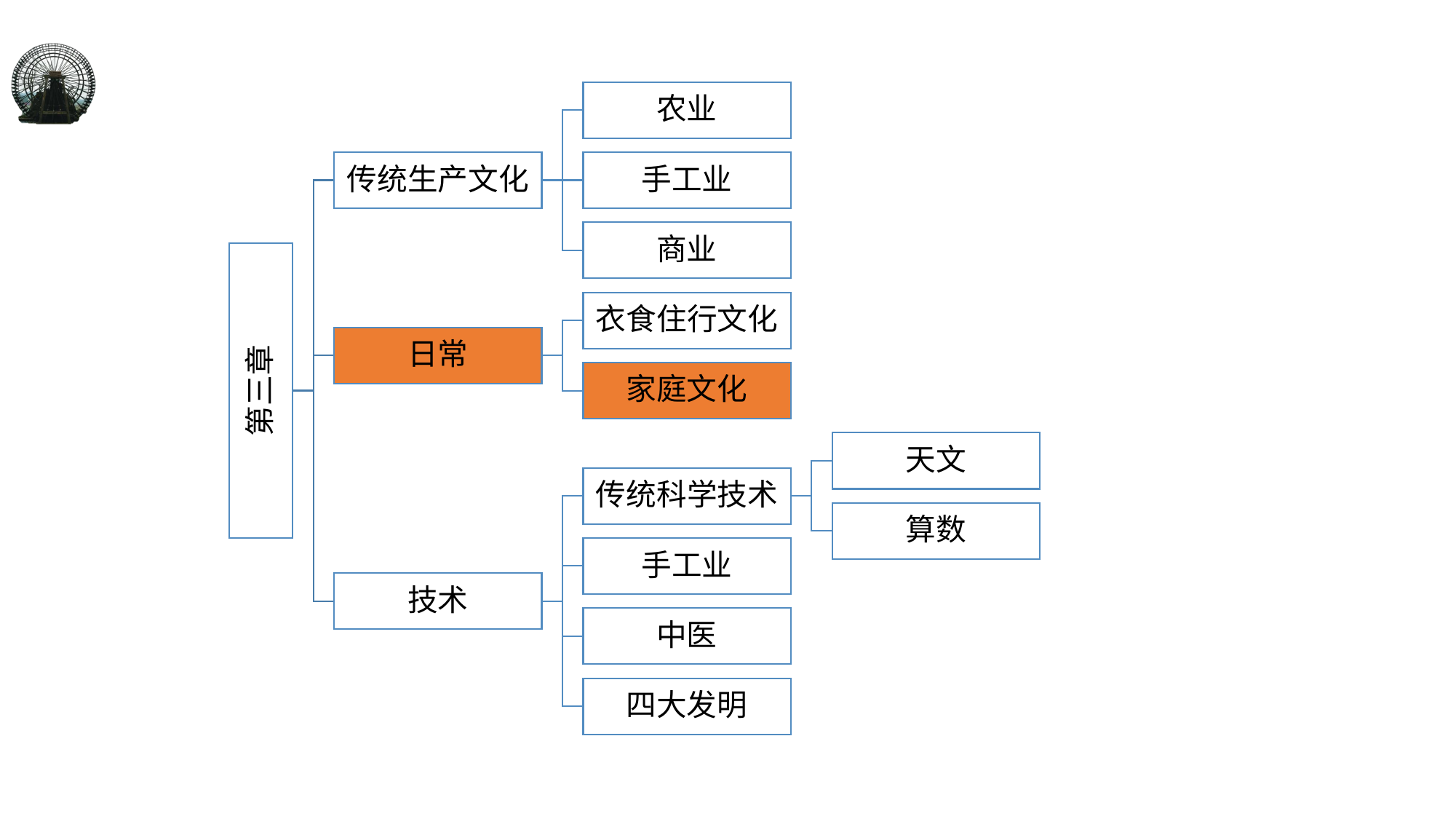

农业

传统生产文化
手工业

商业
衣食住行文化

日常

第三章
家庭文化

天文

传统科学技术

算数
手工业

技术

中医
四大发明
104